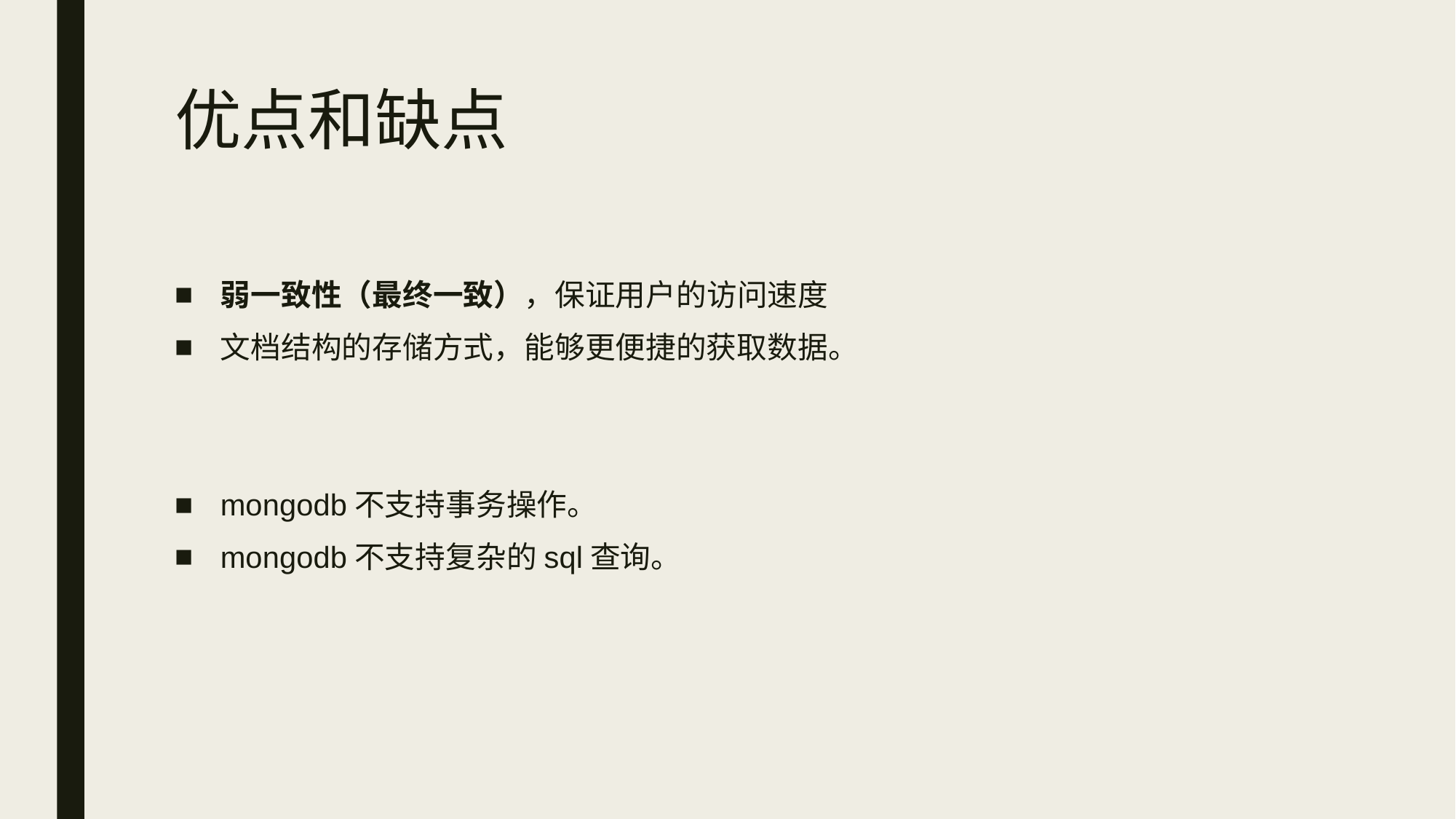

# 优点和缺点
弱一致性（最终一致），保证用户的访问速度
文档结构的存储方式，能够更便捷的获取数据。

mongodb不支持事务操作。
mongodb不支持复杂的sql查询。